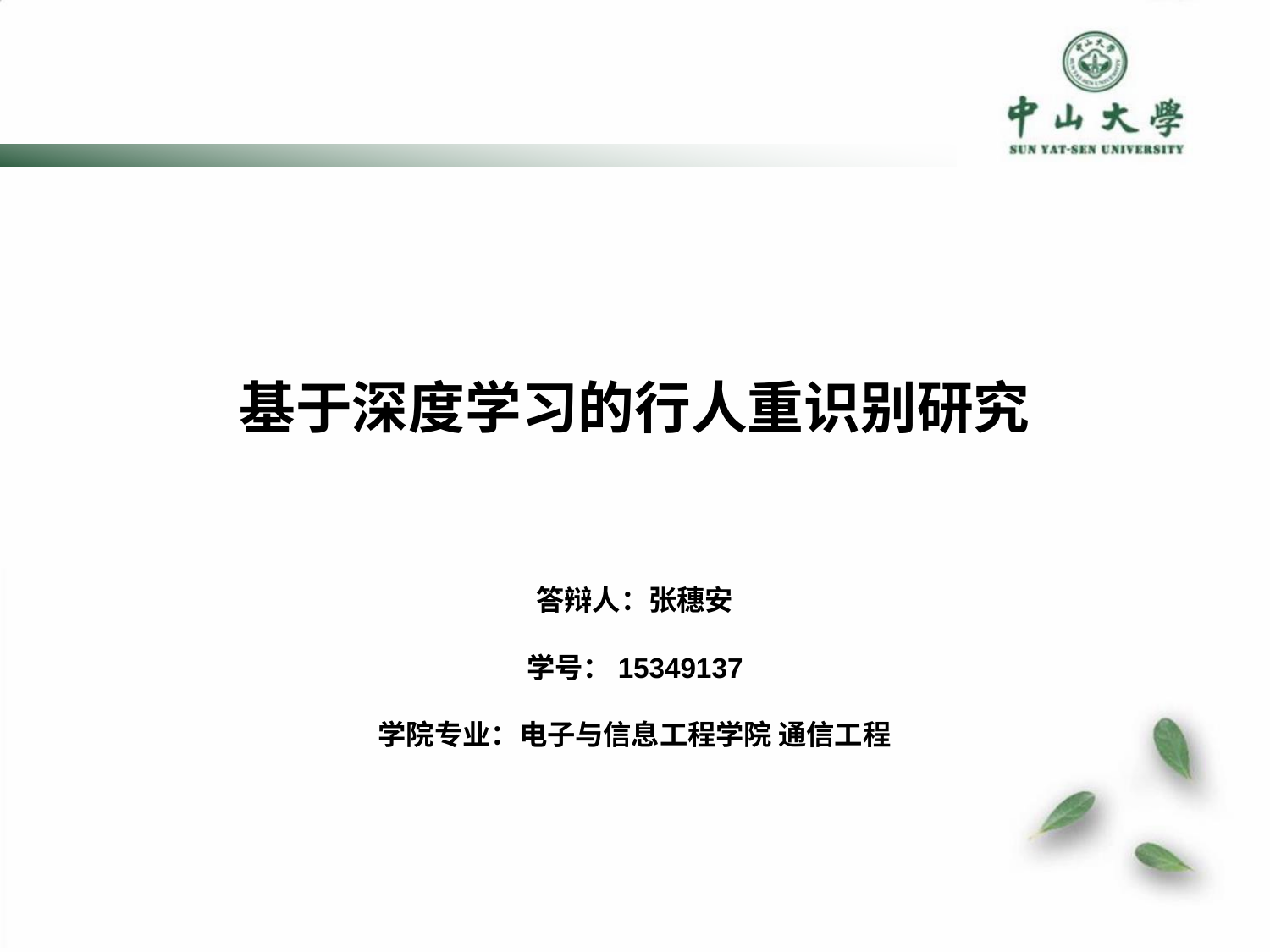

基于深度学习的行人重识别研究
答辩人：张穗安

学号：15349137

学院专业：电子与信息工程学院 通信工程